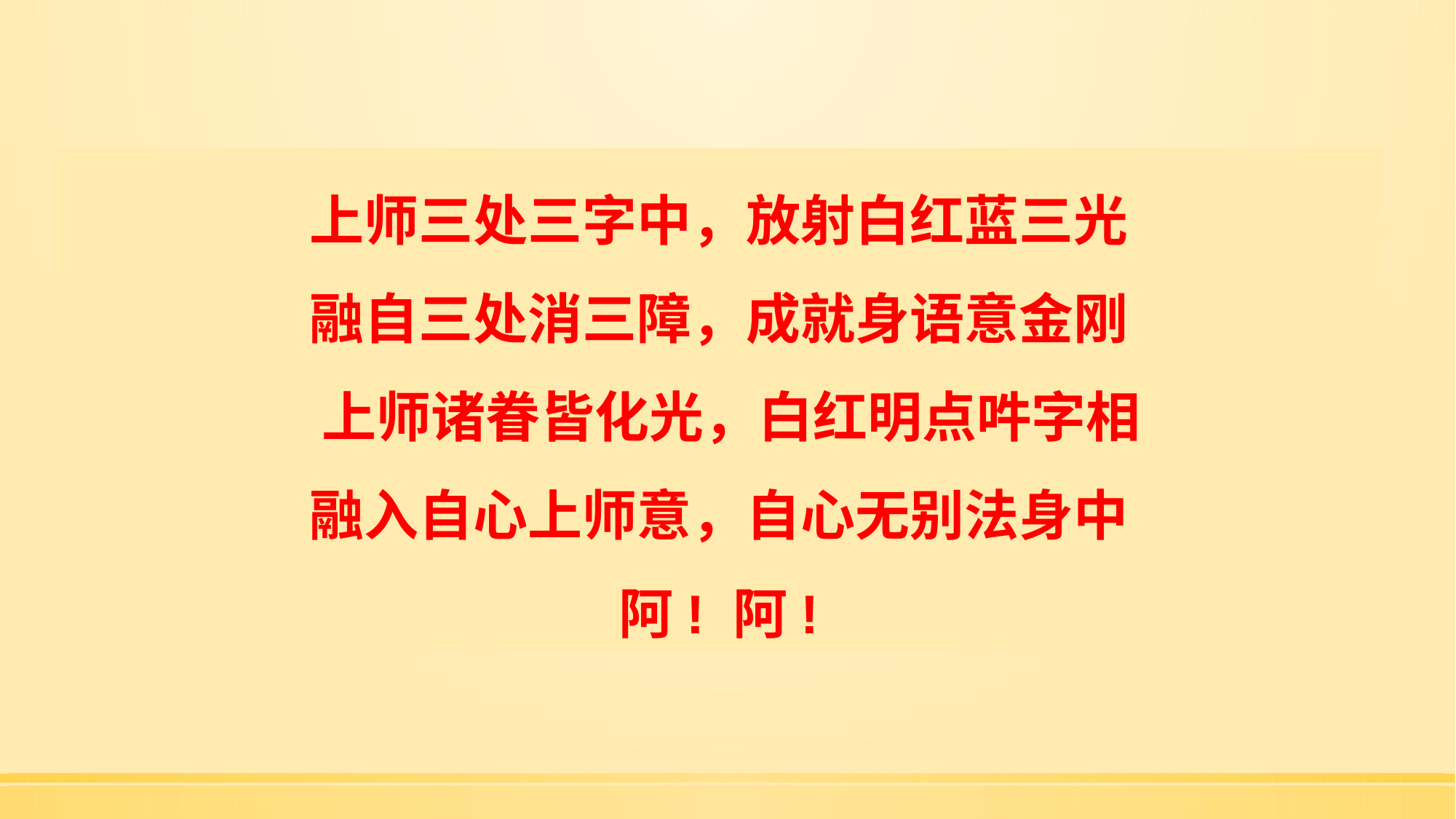

上师三处三字中，放射白红蓝三光
融自三处消三障，成就身语意金刚
 上师诸眷皆化光，白红明点吽字相
融入自心上师意，自心无别法身中
阿! 阿!